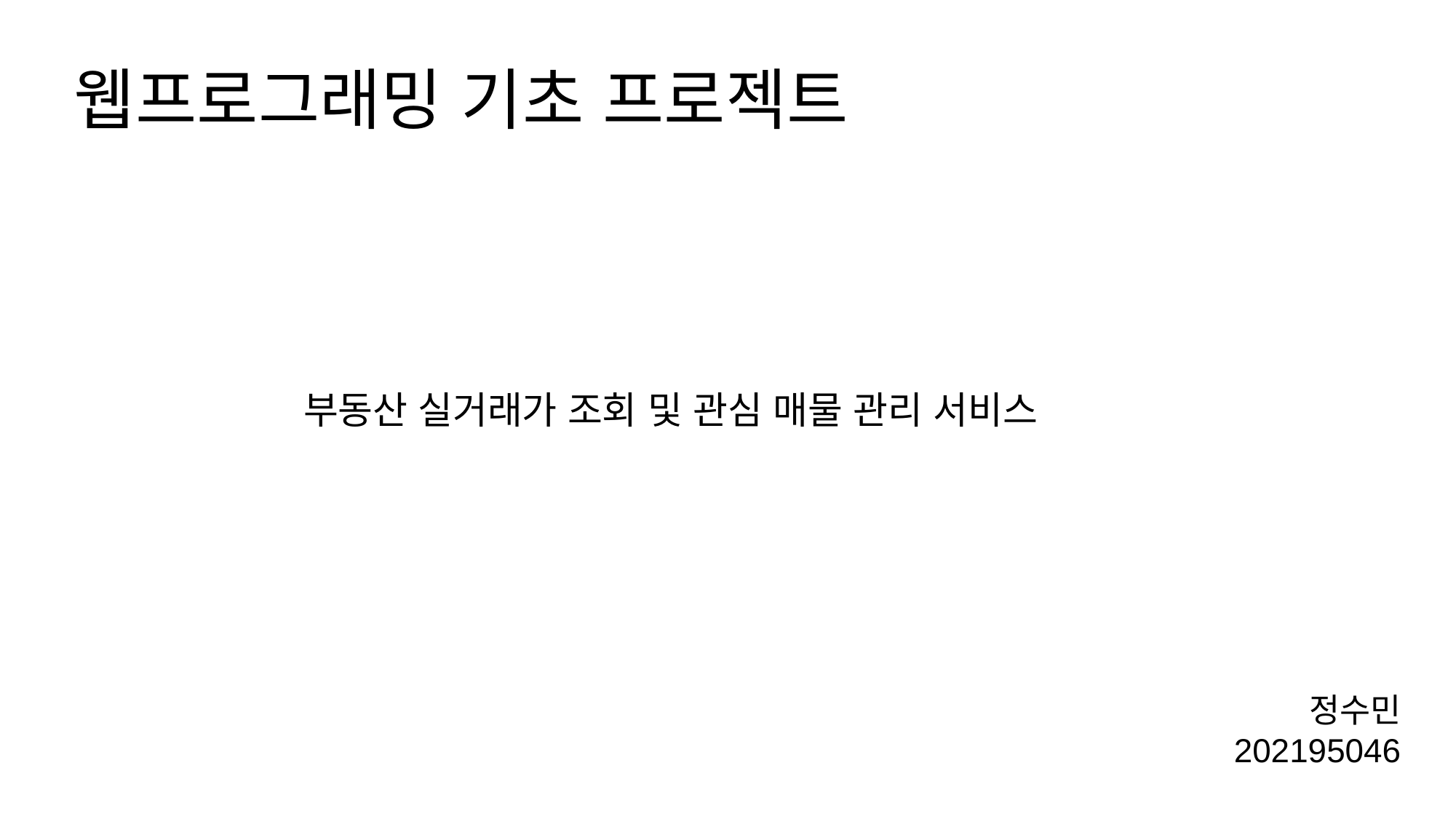

# 웹프로그래밍 기초 프로젝트
부동산 실거래가 조회 및 관심 매물 관리 서비스
정수민
202195046